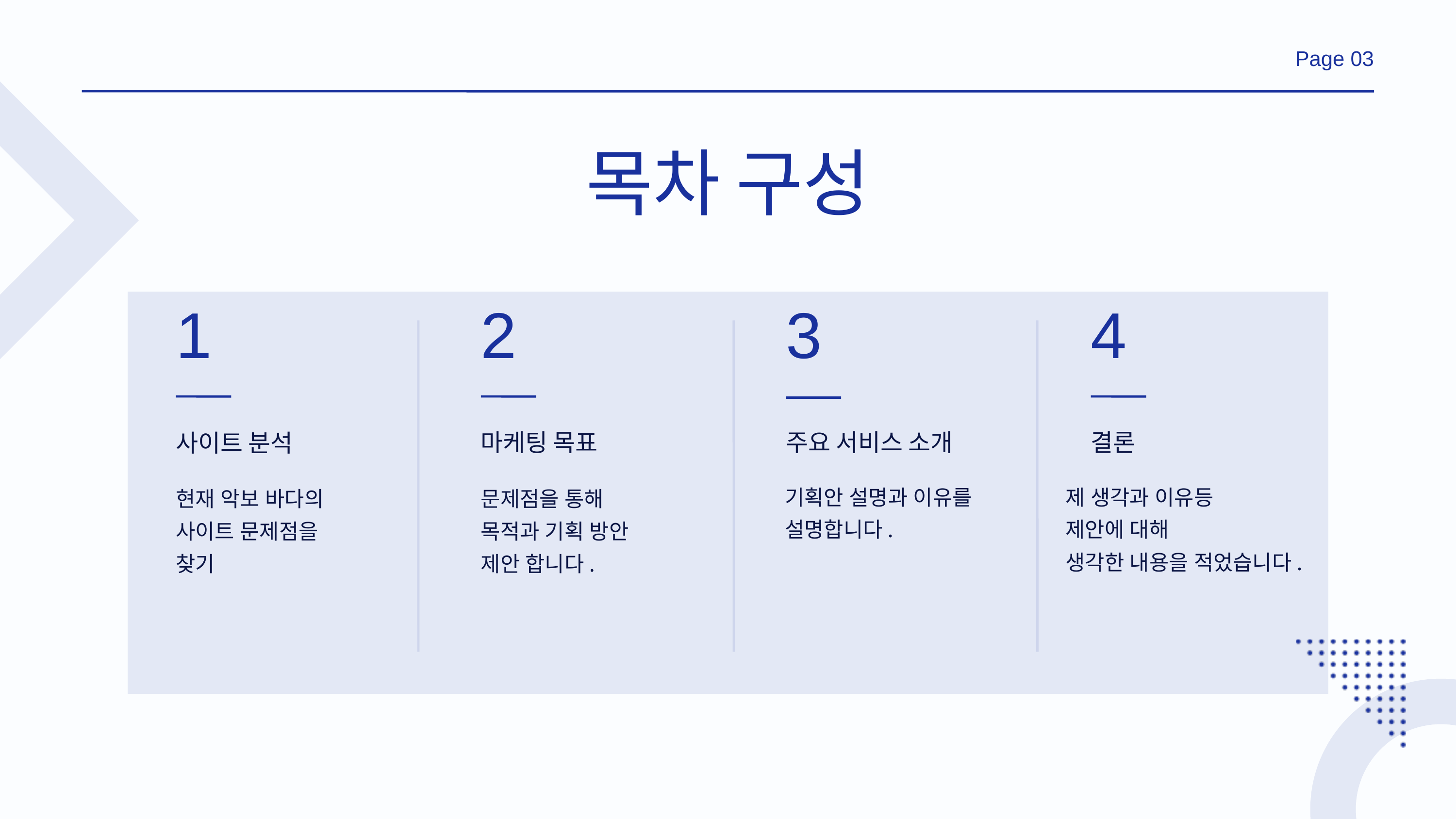

Page 03

목차 구성

1
2
3
4

마케팅 목표
주요 서비스 소개
결론
사이트 분석
기획안 설명과 이유를
설명합니다.
제 생각과 이유등
제안에 대해
생각한 내용을 적었습니다.
현재 악보 바다의
사이트 문제점을
찾기
문제점을 통해
목적과 기획 방안
제안 합니다.